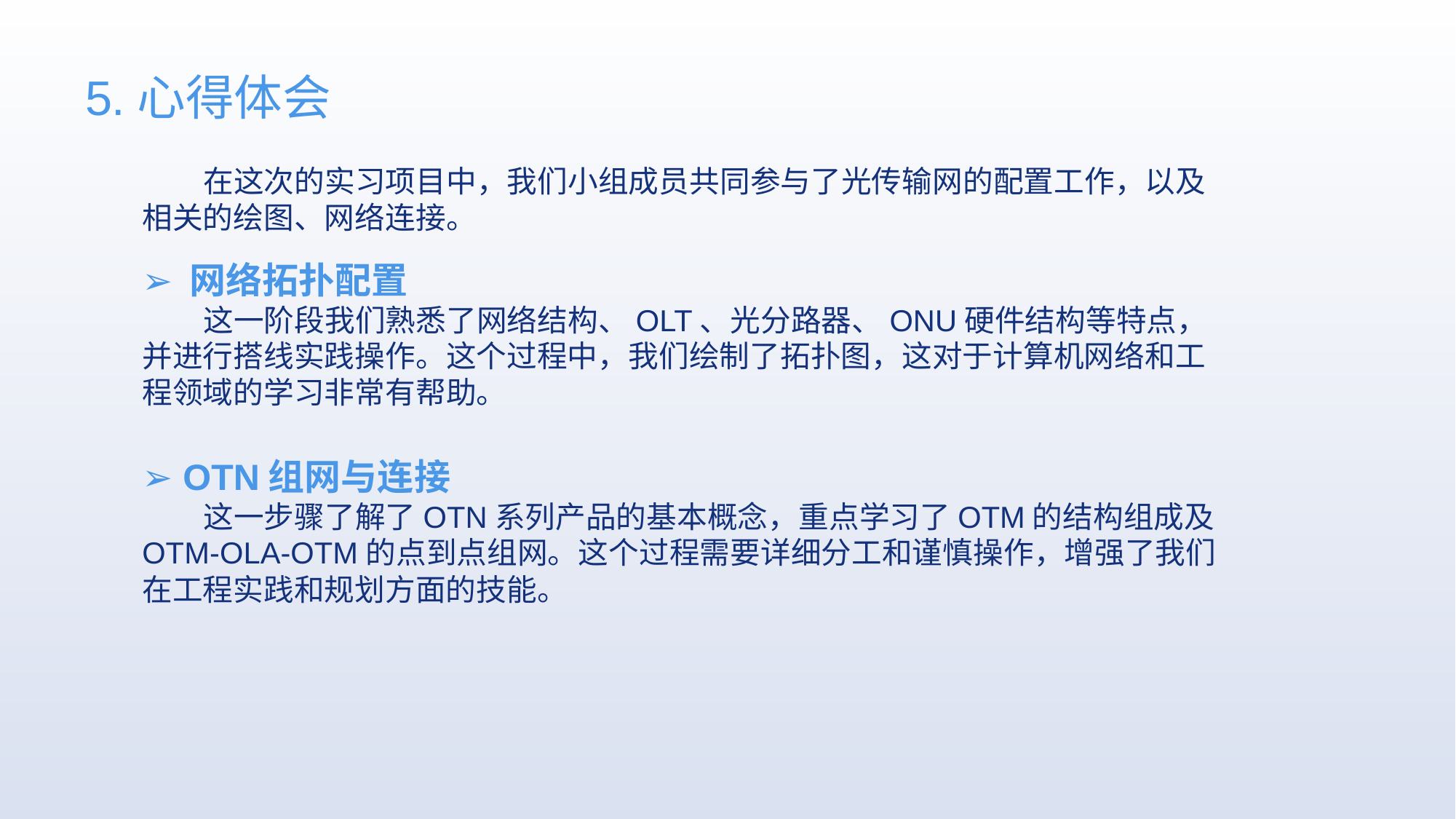

5.心得体会
        在这次的实习项目中，我们小组成员共同参与了光传输网的配置工作，以及相关的绘图、网络连接。
➢ 网络拓扑配置
        这一阶段我们熟悉了网络结构、OLT、光分路器、ONU硬件结构等特点，并进行搭线实践操作。这个过程中，我们绘制了拓扑图，这对于计算机网络和工程领域的学习非常有帮助。

➢ OTN组网与连接
        这一步骤了解了OTN系列产品的基本概念，重点学习了OTM的结构组成及OTM-OLA-OTM的点到点组网。这个过程需要详细分工和谨慎操作，增强了我们在工程实践和规划方面的技能。